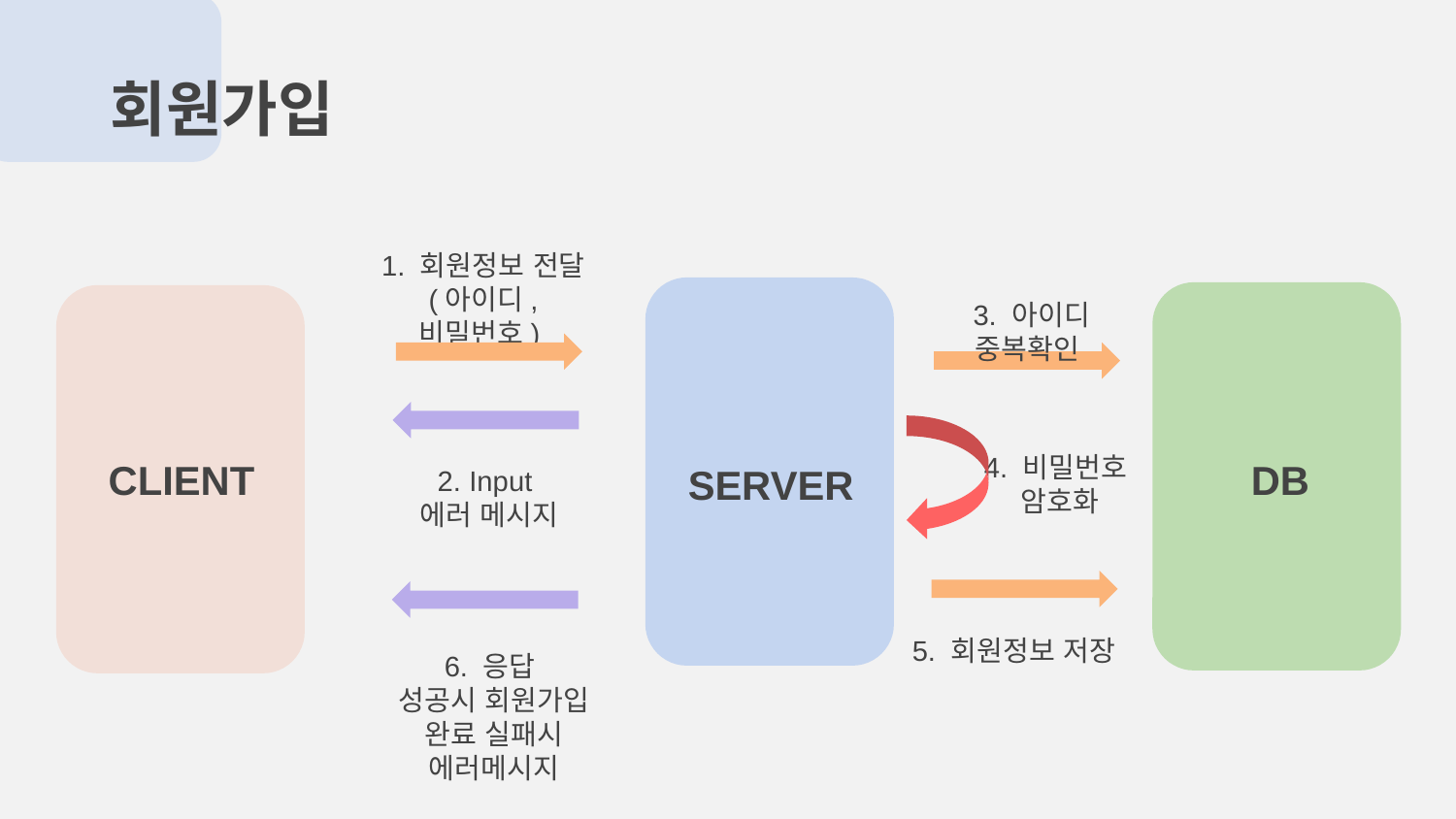

회원가입
1. 회원정보 전달 (아이디, 비밀번호)

3. 아이디 중복확인

CLIENT
DB
SERVER
4. 비밀번호
암호화
2. Input
에러 메시지

5. 회원정보 저장
6. 응답
성공시 회원가입 완료 실패시 에러메시지